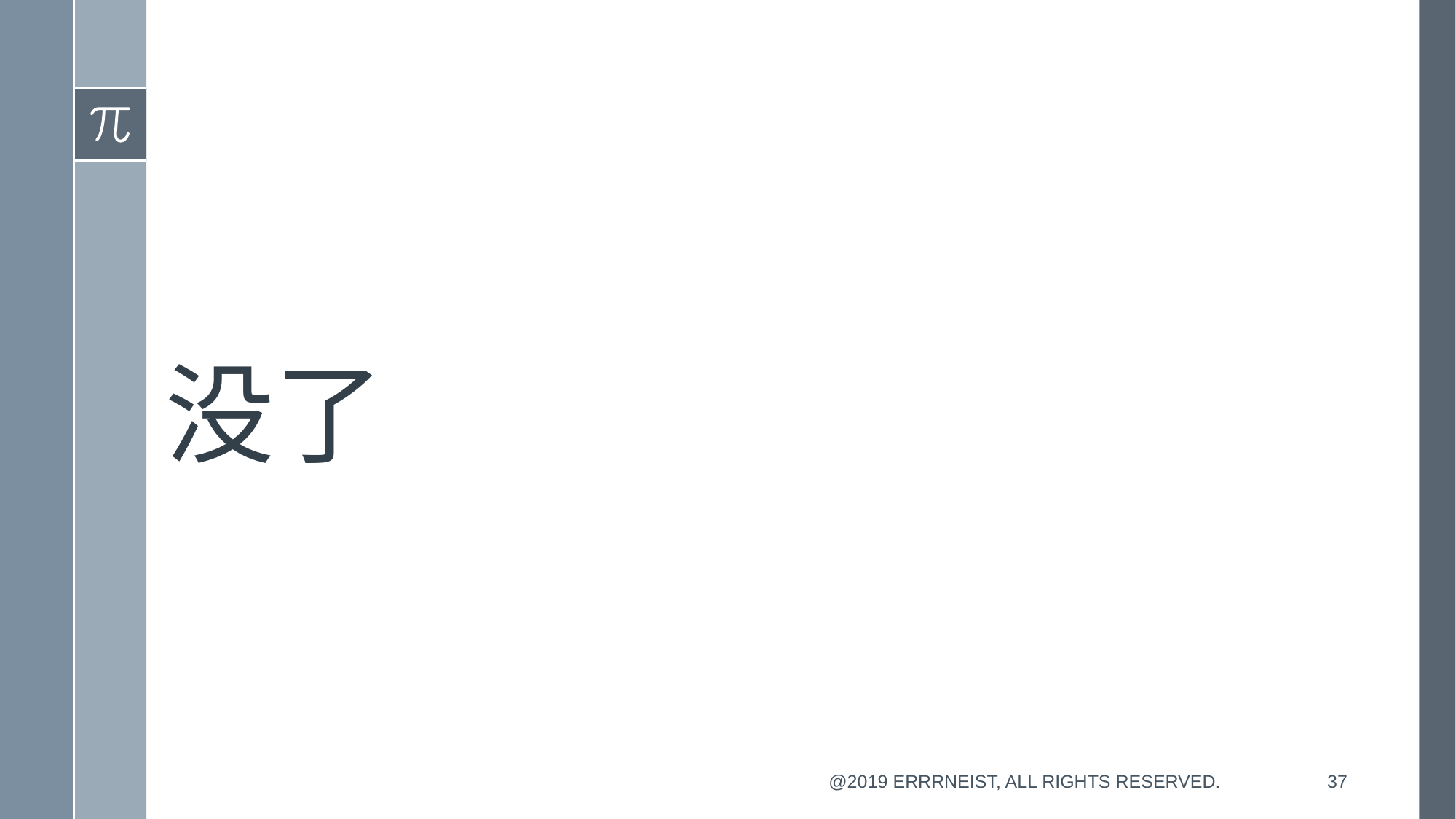

# 没了
@2019 errrneist, All rights reserved.
37